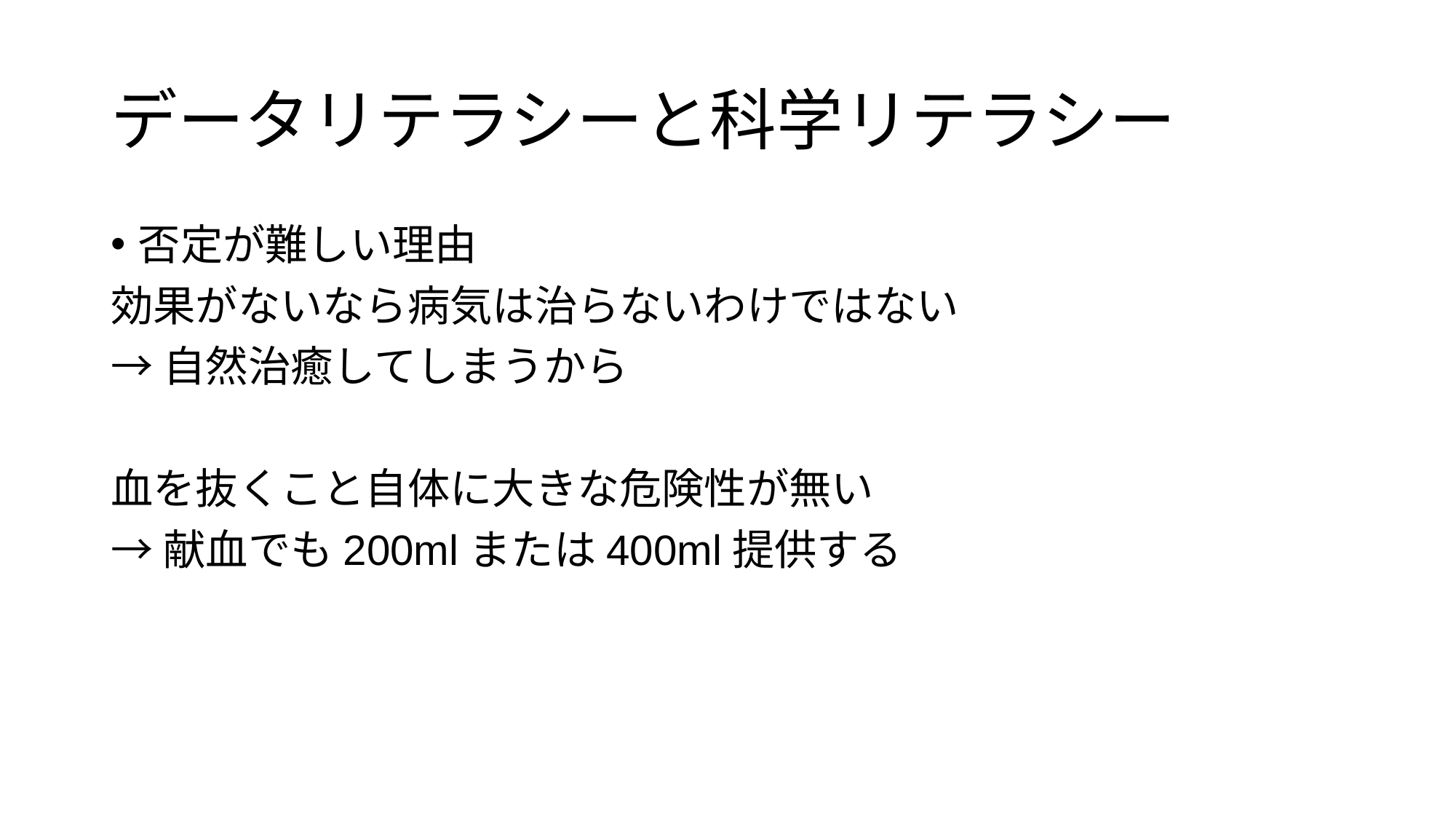

# データリテラシーと科学リテラシー
否定が難しい理由
効果がないなら病気は治らないわけではない
→自然治癒してしまうから

血を抜くこと自体に大きな危険性が無い
→献血でも200mlまたは400ml提供する